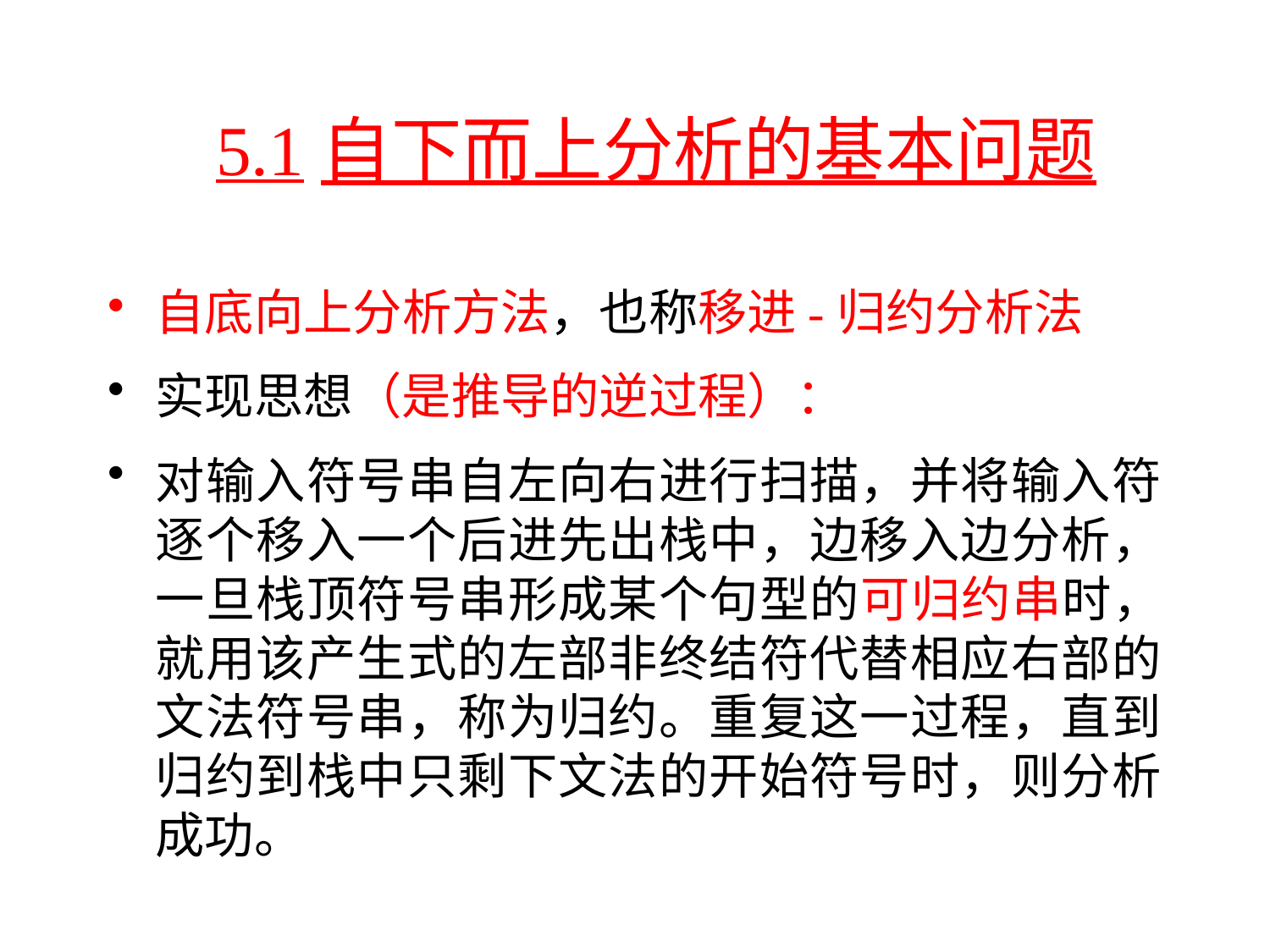

5.1自下而上分析的基本问题
自底向上分析方法，也称移进-归约分析法
实现思想（是推导的逆过程）：
对输入符号串自左向右进行扫描，并将输入符逐个移入一个后进先出栈中，边移入边分析，一旦栈顶符号串形成某个句型的可归约串时，就用该产生式的左部非终结符代替相应右部的文法符号串，称为归约。重复这一过程，直到归约到栈中只剩下文法的开始符号时，则分析成功。